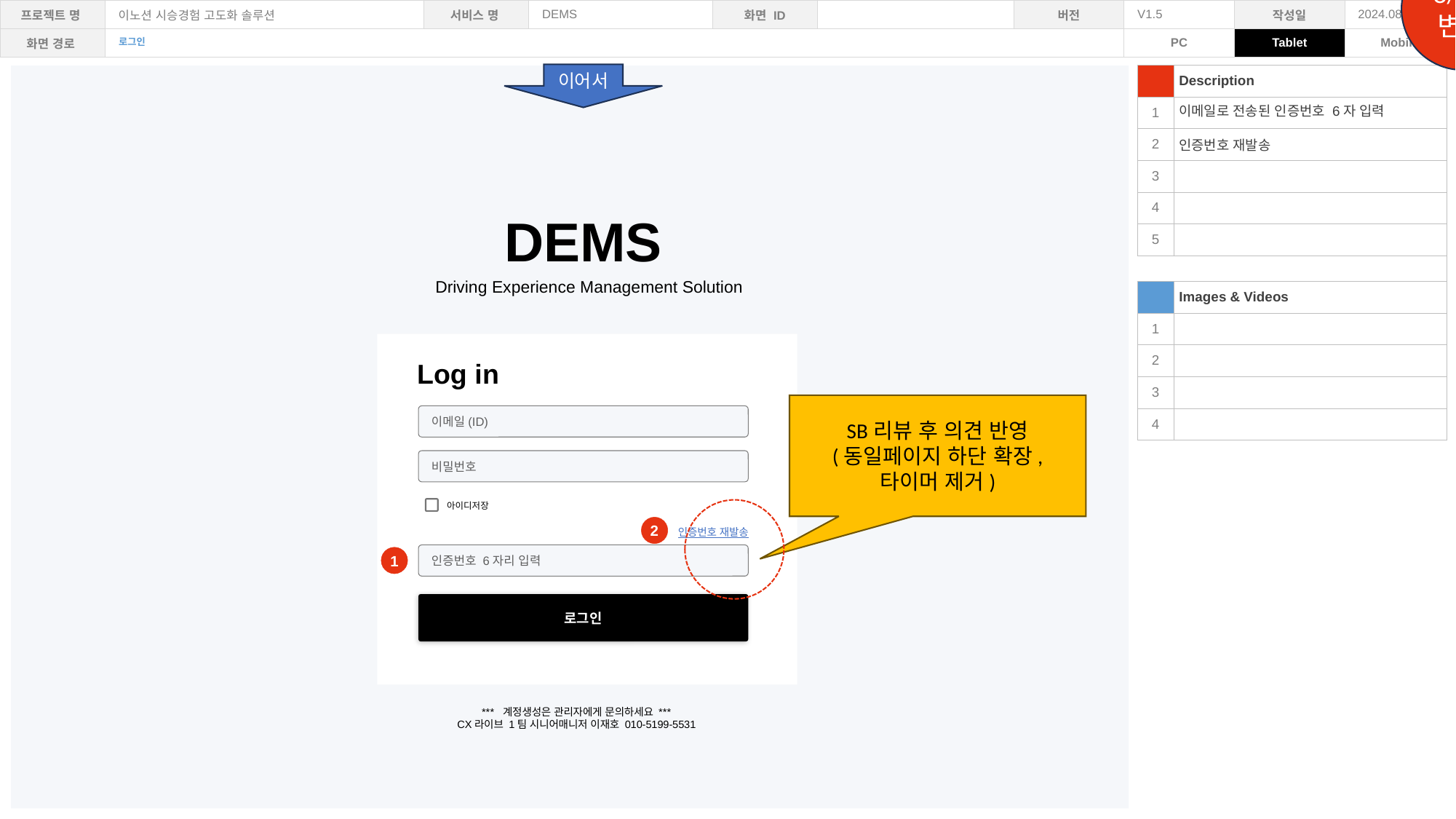

8/14변경

로그인
이어서
|  | Description |
| --- | --- |
| 1 | 이메일로 전송된 인증번호 6자 입력 |
| 2 | 인증번호 재발송 |
| 3 |  |
| 4 |  |
| 5 |  |
|  |  |
|  | Images & Videos |
| 1 |  |
| 2 |  |
| 3 |  |
| 4 |  |

DEMS
Driving Experience Management Solution

Log in
SB리뷰 후 의견 반영
(동일페이지 하단 확장, 타이머 제거)
이메일(ID)
비밀번호
아이디저장

2
                        인증번호 재발송
인증번호 6자리 입력
1
로그인
***  계정생성은 관리자에게 문의하세요 ***
CX라이브 1팀 시니어매니저 이재호 010-5199-5531